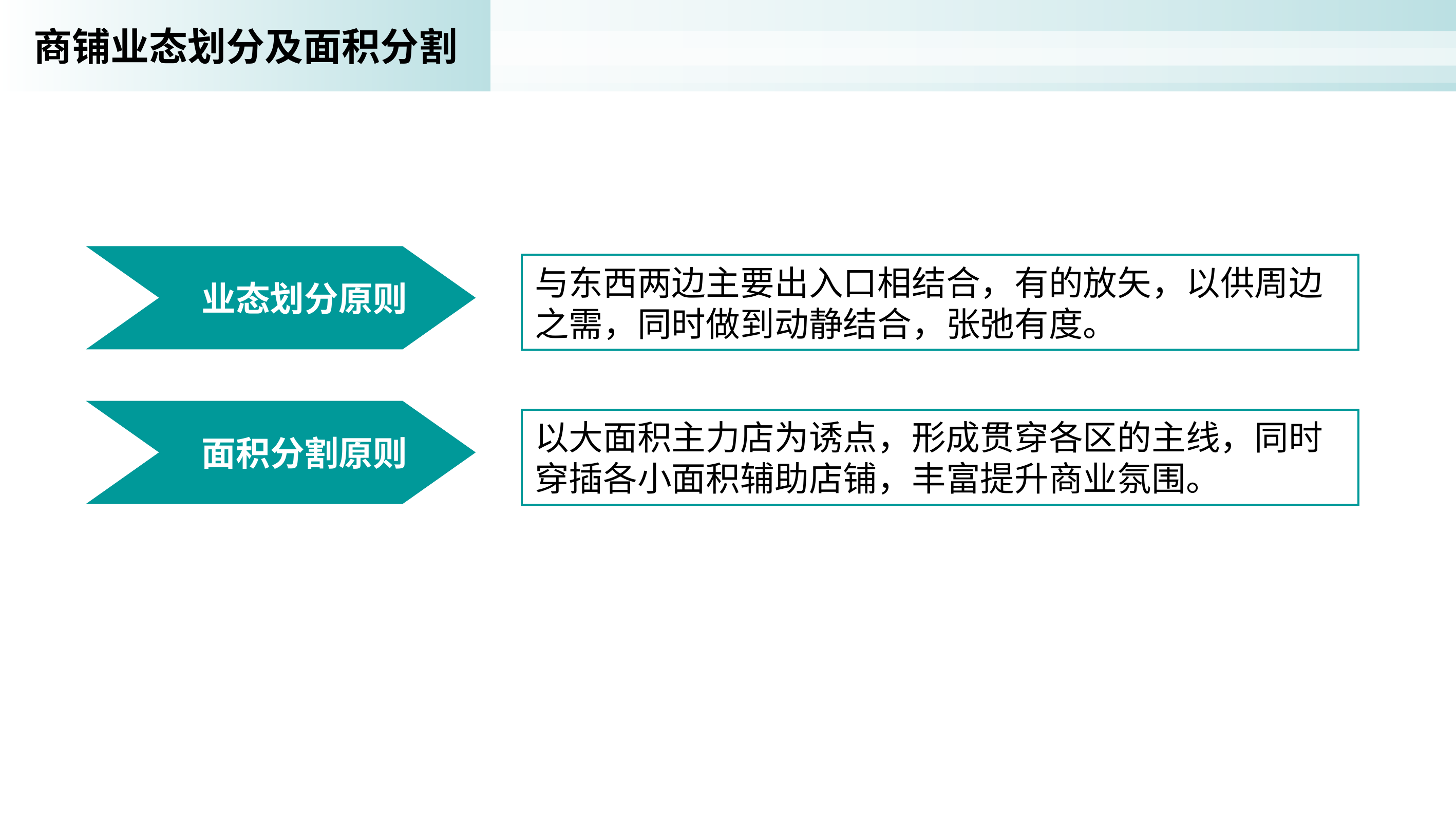

商铺业态划分及面积分割
     业态划分原则
与东西两边主要出入口相结合，有的放矢，以供周边之需，同时做到动静结合，张弛有度。
     面积分割原则
以大面积主力店为诱点，形成贯穿各区的主线，同时穿插各小面积辅助店铺，丰富提升商业氛围。